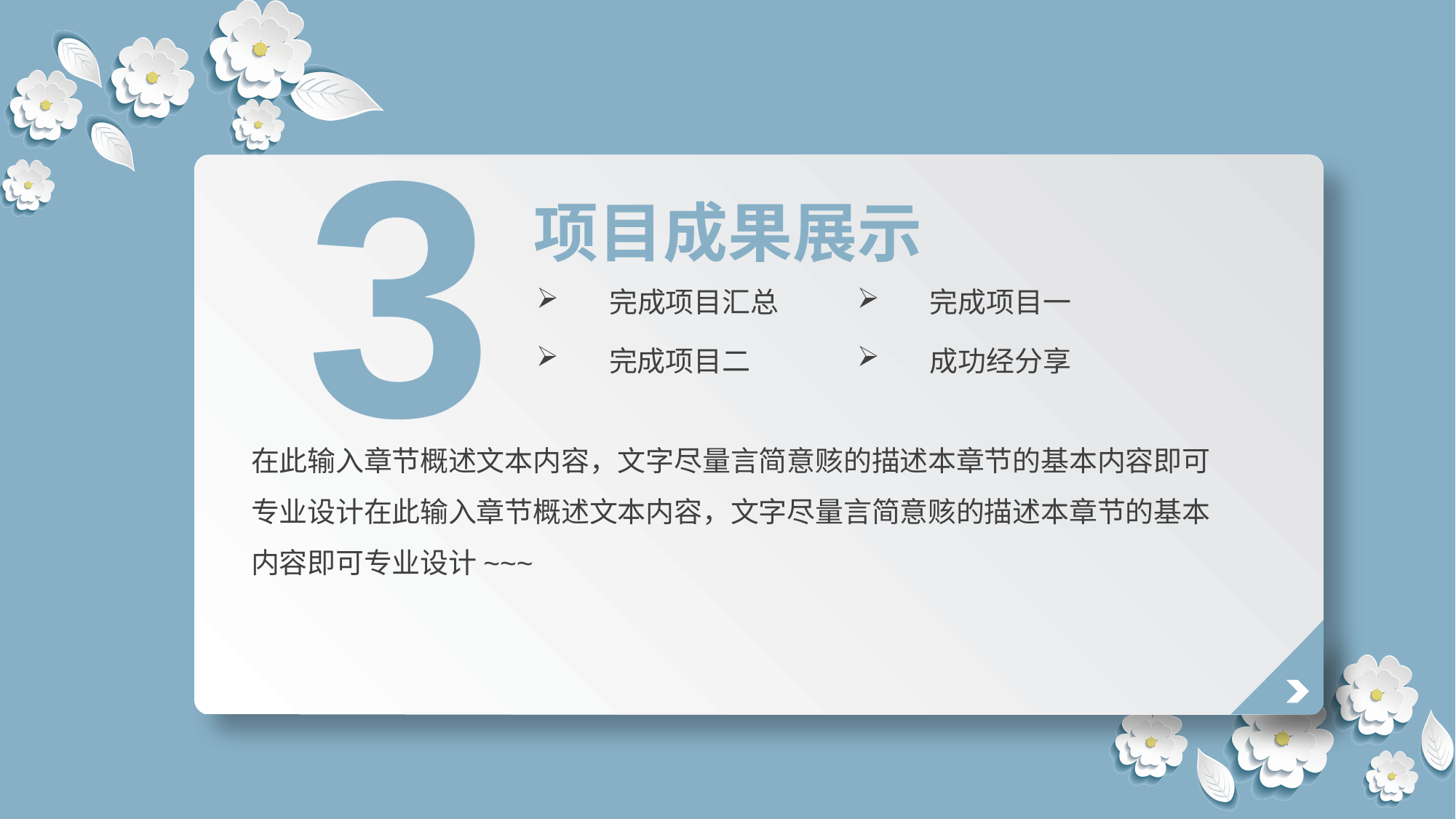

3

项目成果展示
完成项目汇总
完成项目一
完成项目二
成功经分享
在此输入章节概述文本内容，文字尽量言简意赅的描述本章节的基本内容即可专业设计在此输入章节概述文本内容，文字尽量言简意赅的描述本章节的基本内容即可专业设计~~~

延时符